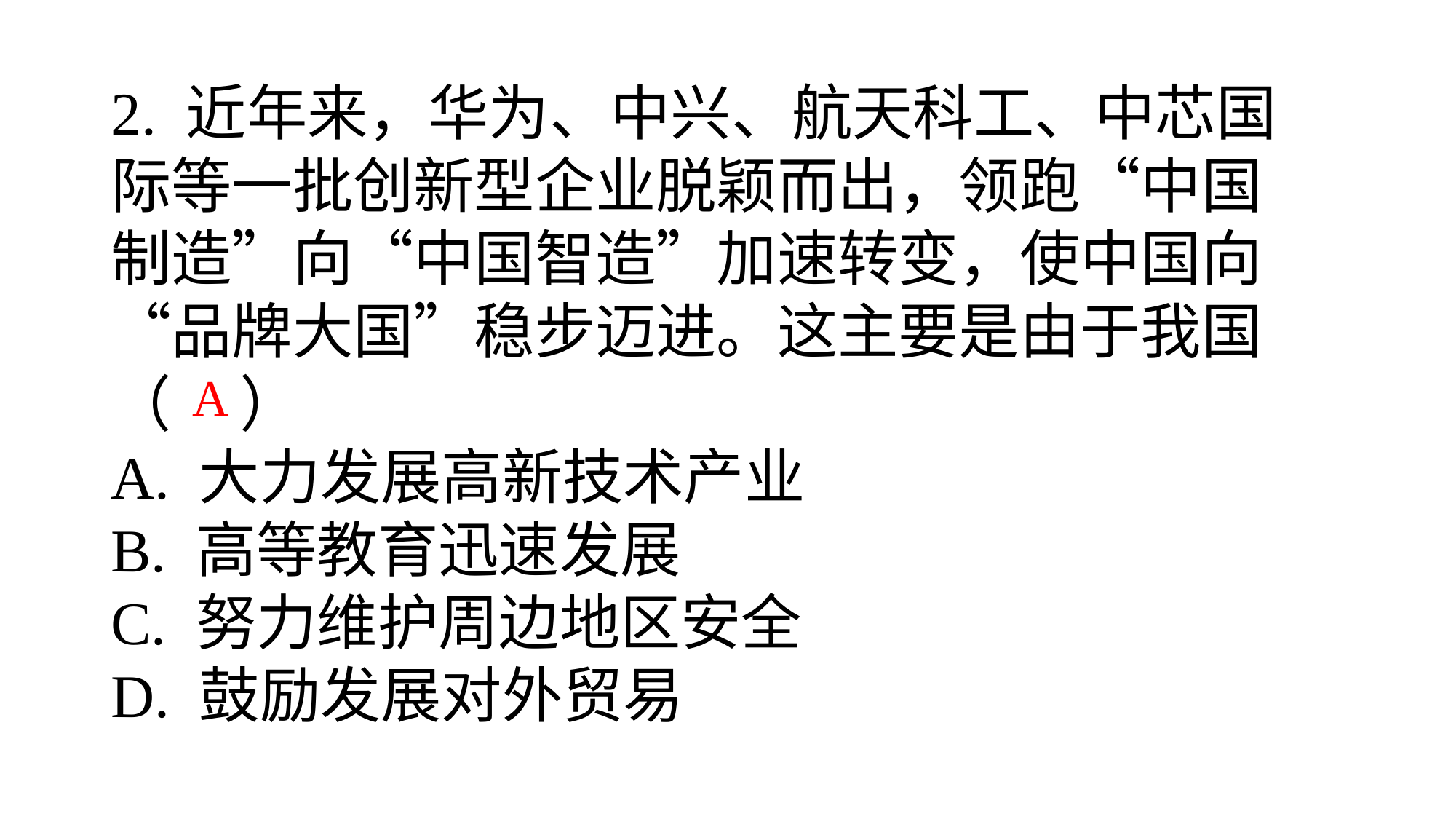

2. 近年来，华为、中兴、航天科工、中芯国际等一批创新型企业脱颖而出，领跑“中国制造”向“中国智造”加速转变，使中国向“品牌大国”稳步迈进。这主要是由于我国（     ）
A. 大力发展高新技术产业
B. 高等教育迅速发展
C. 努力维护周边地区安全
D. 鼓励发展对外贸易
A